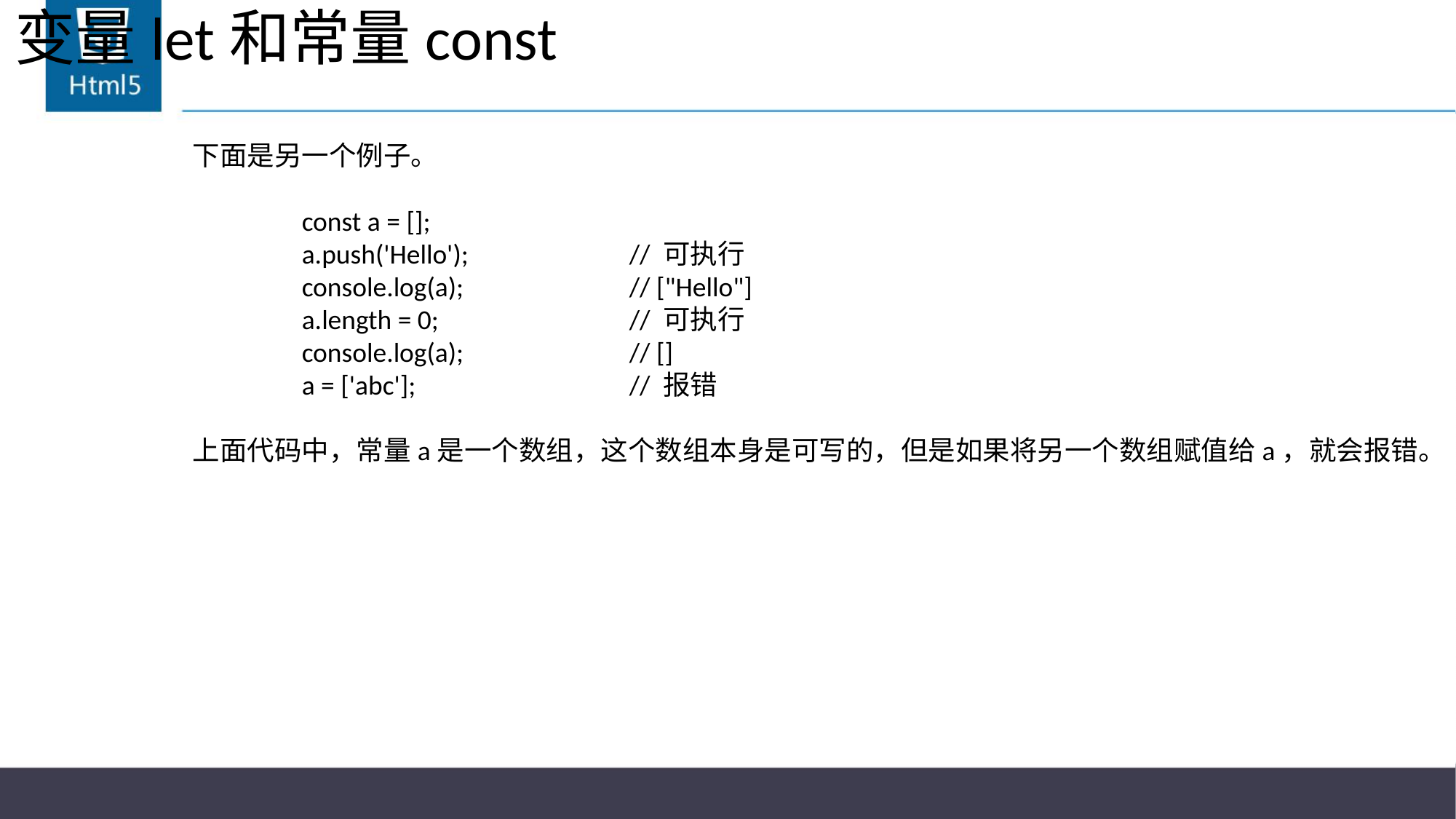

# 变量let和常量const
下面是另一个例子。

	const a = [];
	a.push('Hello');		// 可执行
	console.log(a);		// ["Hello"]
	a.length = 0;		// 可执行
	console.log(a);		// []
	a = ['abc'];		// 报错

上面代码中，常量a是一个数组，这个数组本身是可写的，但是如果将另一个数组赋值给a，就会报错。